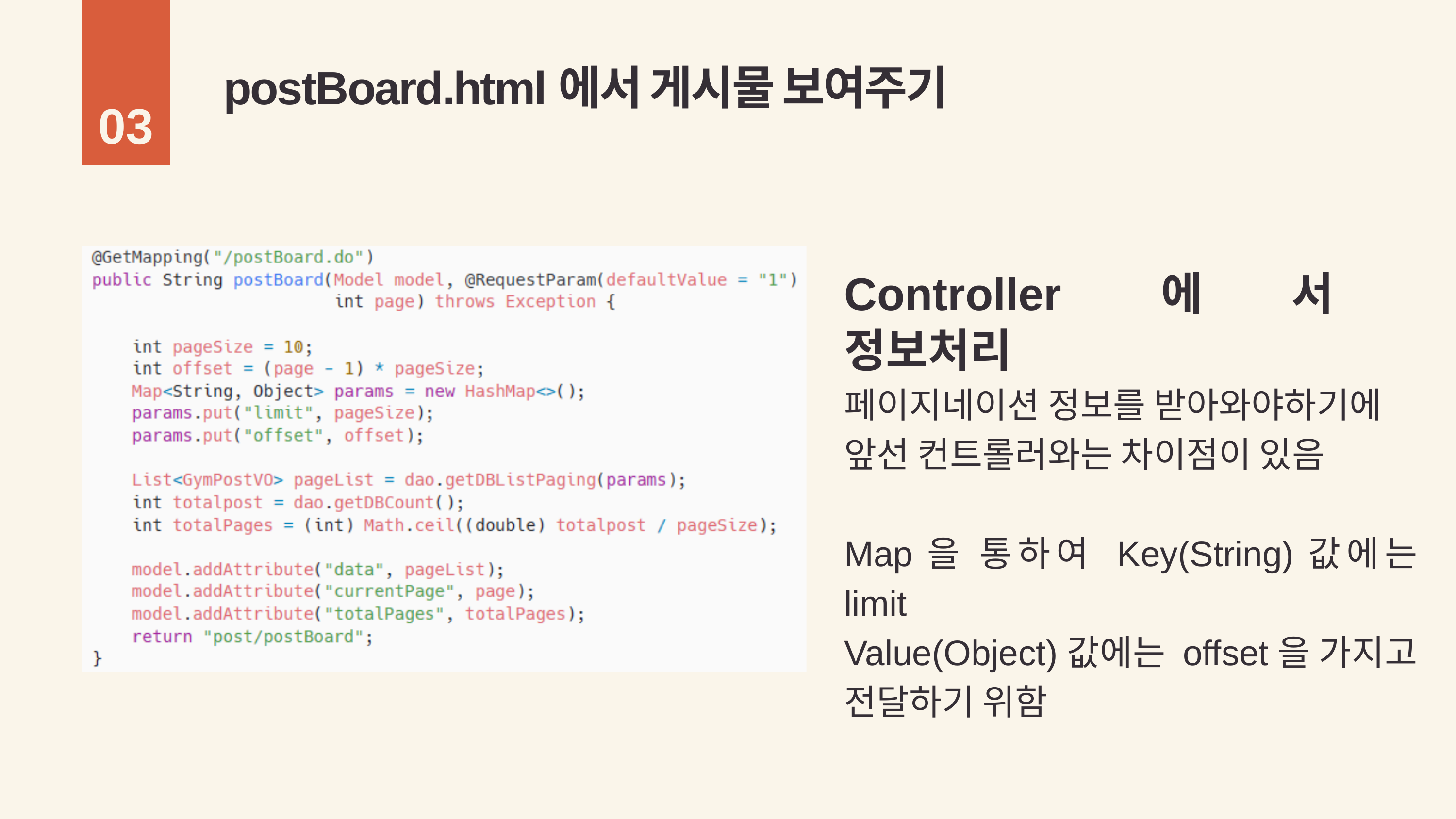

postBoard.html에서 게시물 보여주기
03

Controller에서 정보처리
페이지네이션 정보를 받아와야하기에
앞선 컨트롤러와는 차이점이 있음

Map을 통하여 Key(String)값에는 limit
Value(Object)값에는 offset을 가지고
전달하기 위함